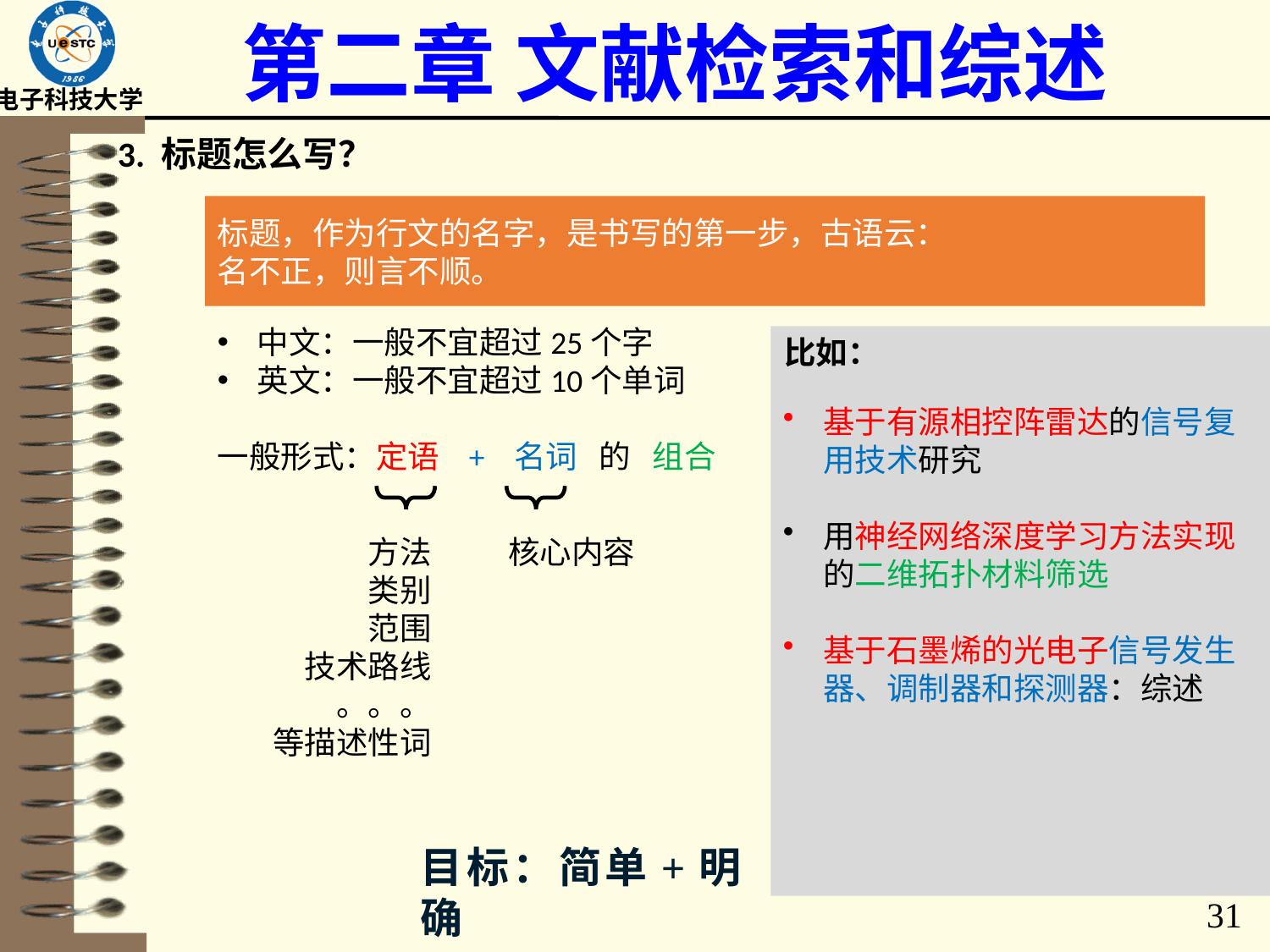

# 第二章 文献检索和综述
3. 标题怎么写？
标题，作为行文的名字，是书写的第一步，古语云：
名不正，则言不顺。
中文：一般不宜超过25个字
英文：一般不宜超过10个单词

一般形式：定语   +   名词   的   组合

比如：
基于有源相控阵雷达的信号复用技术研究

用神经网络深度学习方法实现的二维拓扑材料筛选

基于石墨烯的光电子信号发生器、调制器和探测器：综述

方法
类别
范围
技术路线
。。。
等描述性词
核心内容

目标：简单+明确
31